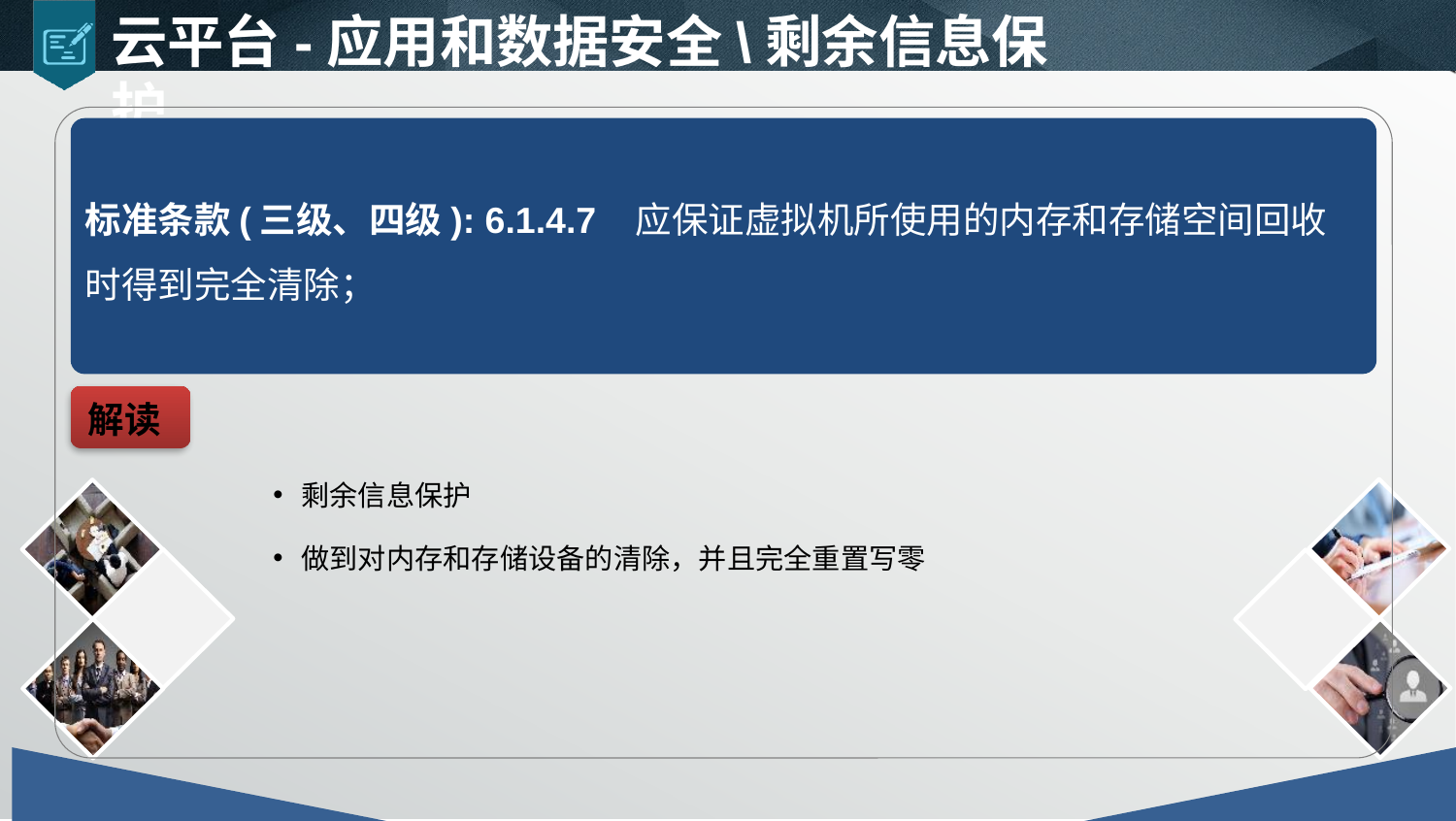

云平台-应用和数据安全\剩余信息保护

标准条款(三级、四级): 6.1.4.7   应保证虚拟机所使用的内存和存储空间回收
时得到完全清除；
解读
剩余信息保护
做到对内存和存储设备的清除，并且完全重置写零